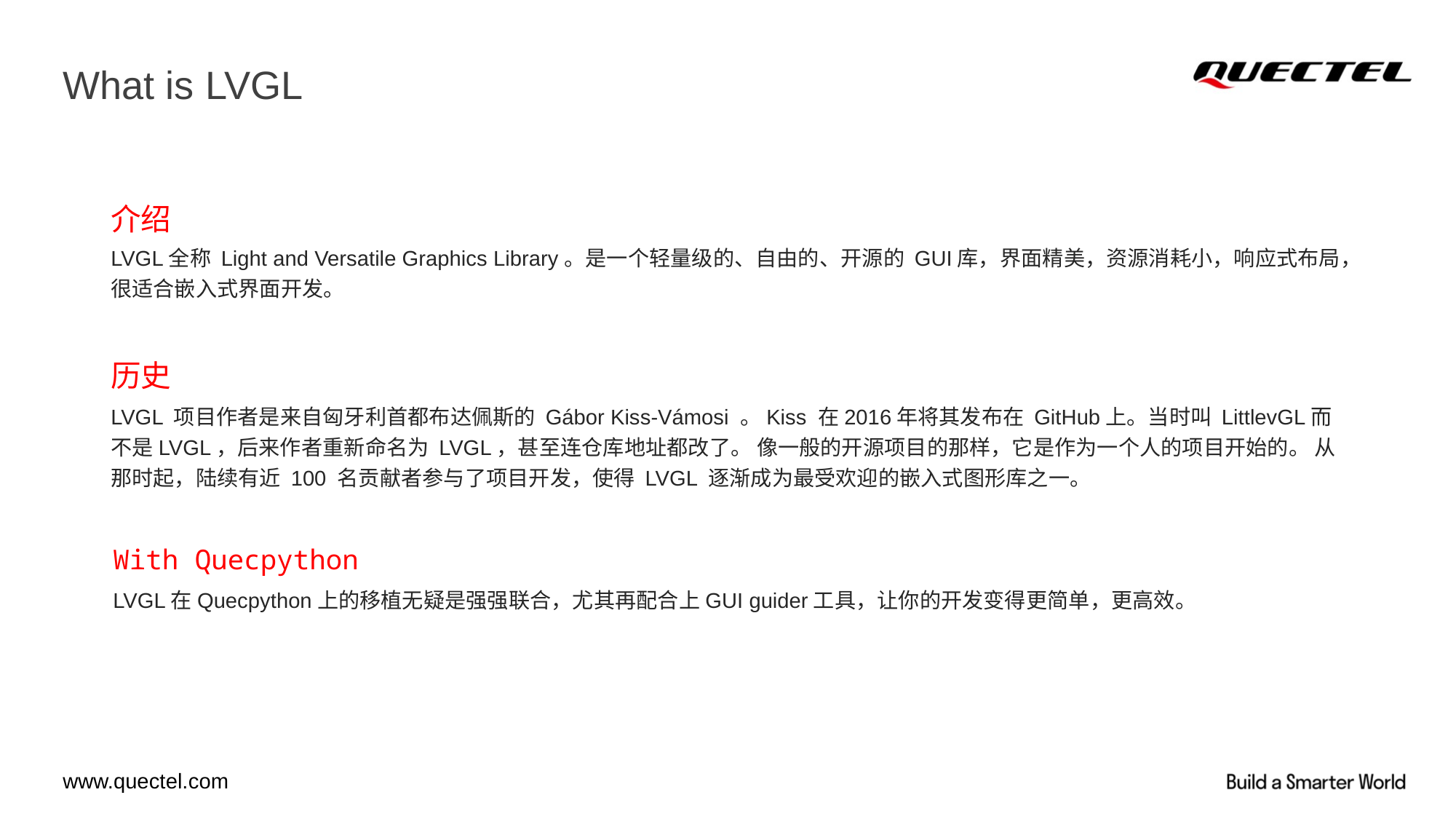

# What is LVGL
介绍
LVGL全称 Light and Versatile Graphics Library。是一个轻量级的、自由的、开源的 GUI库，界面精美，资源消耗小，响应式布局，很适合嵌入式界面开发。
历史
LVGL 项目作者是来自匈牙利首都布达佩斯的 Gábor Kiss-Vámosi 。Kiss 在2016年将其发布在 GitHub上。当时叫 LittlevGL而不是LVGL，后来作者重新命名为 LVGL，甚至连仓库地址都改了。 像一般的开源项目的那样，它是作为一个人的项目开始的。 从那时起，陆续有近 100 名贡献者参与了项目开发，使得 LVGL 逐渐成为最受欢迎的嵌入式图形库之一。
With Quecpython
LVGL在Quecpython上的移植无疑是强强联合，尤其再配合上GUI guider工具，让你的开发变得更简单，更高效。